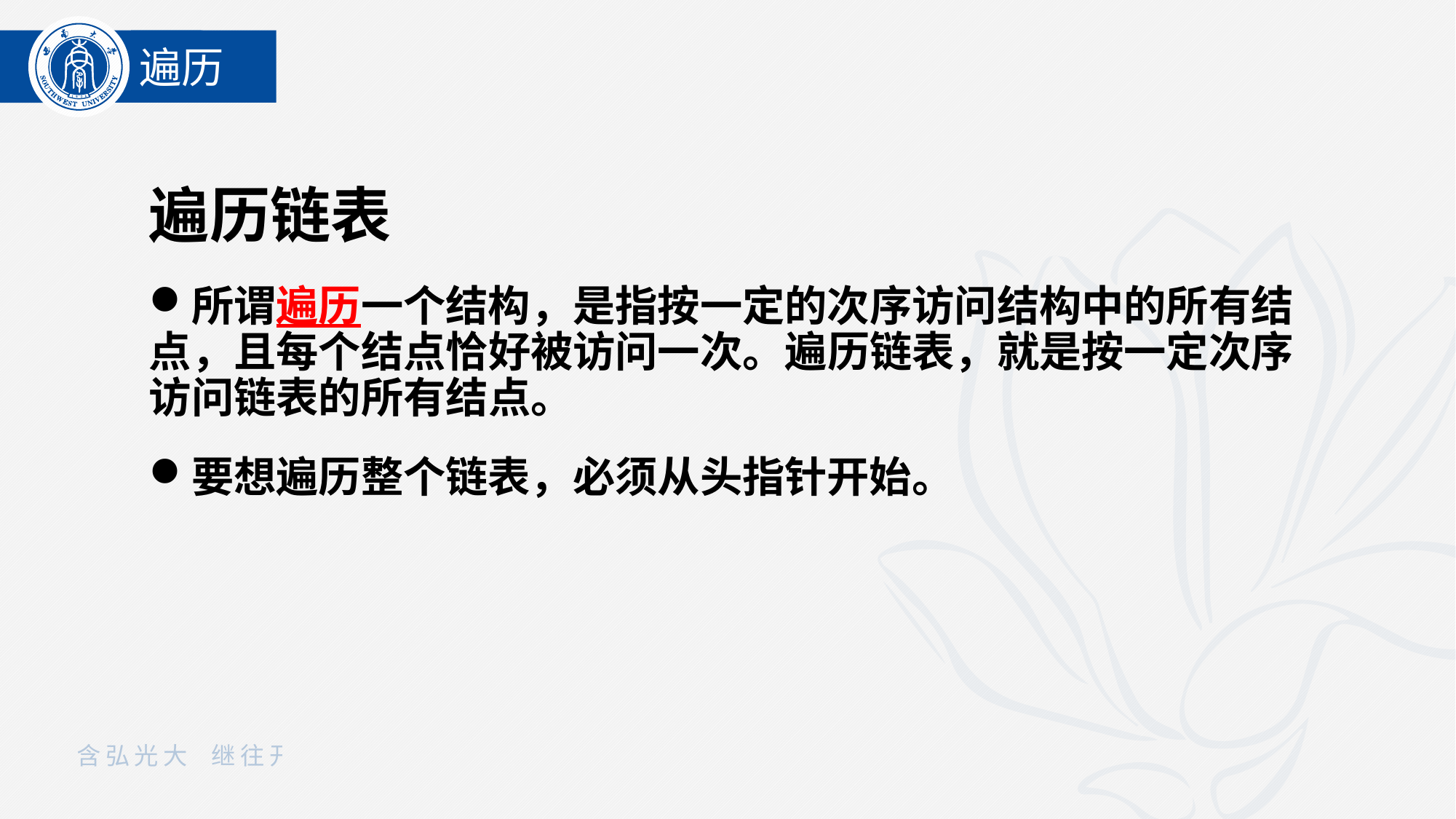

遍历
遍历链表
所谓遍历一个结构，是指按一定的次序访问结构中的所有结点，且每个结点恰好被访问一次。遍历链表，就是按一定次序访问链表的所有结点。
要想遍历整个链表，必须从头指针开始。